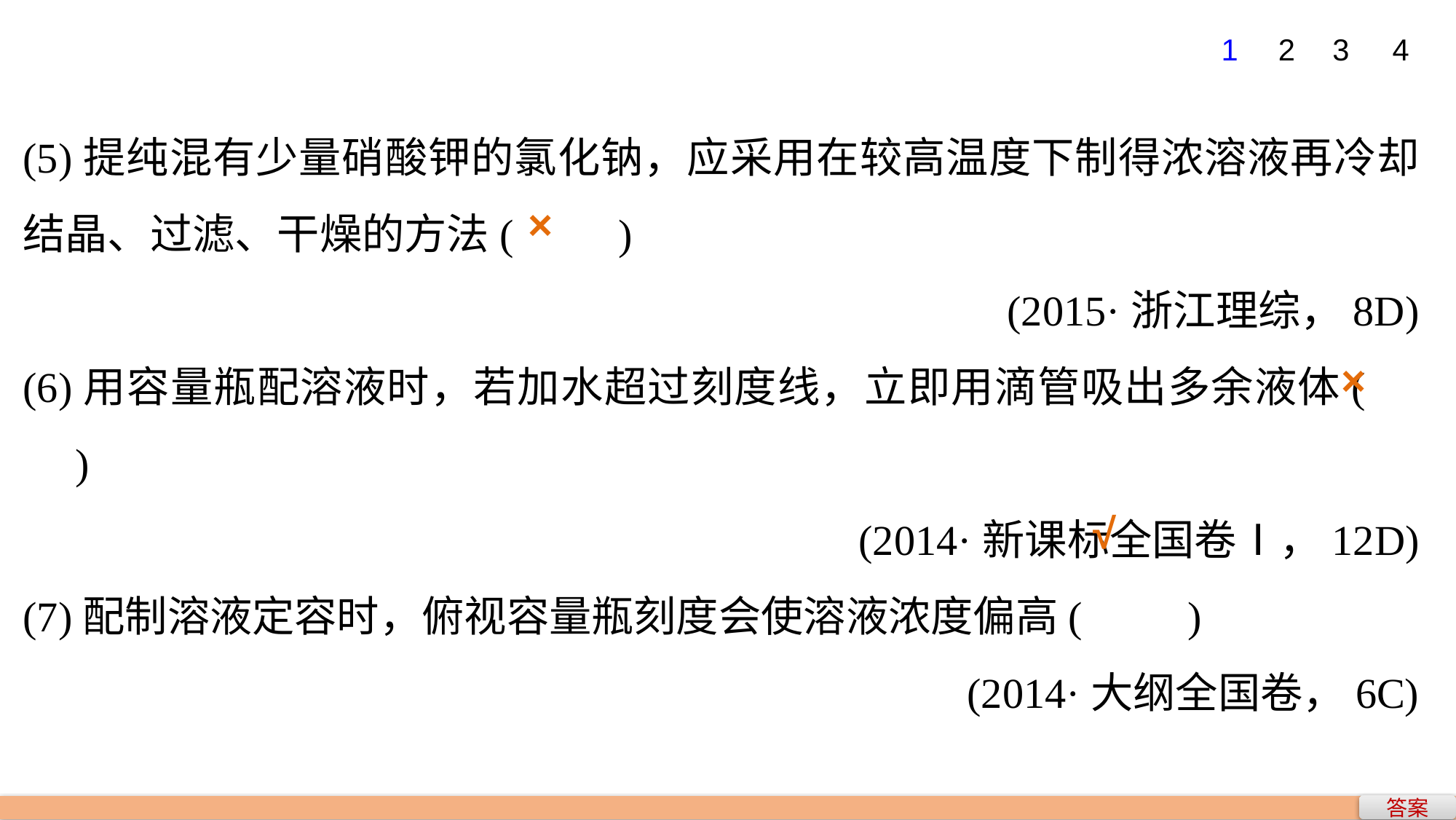

1
2
3
4
(5)提纯混有少量硝酸钾的氯化钠，应采用在较高温度下制得浓溶液再冷却结晶、过滤、干燥的方法(　　)
(2015·浙江理综，8D)
(6)用容量瓶配溶液时，若加水超过刻度线，立即用滴管吸出多余液体(　　)
(2014·新课标全国卷Ⅰ，12D)
(7)配制溶液定容时，俯视容量瓶刻度会使溶液浓度偏高(　　)
(2014·大纲全国卷，6C)
×
×
√
答案